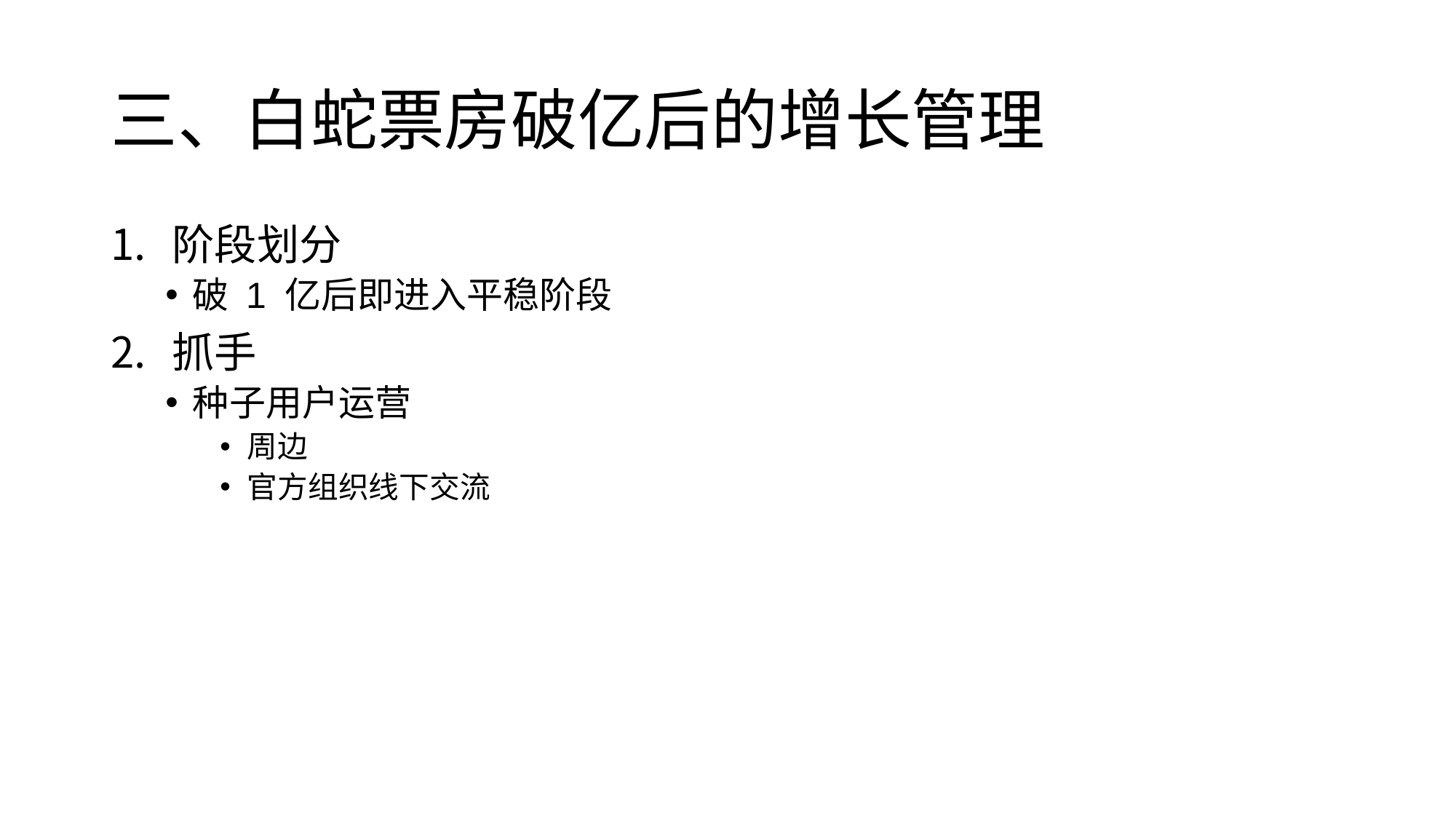

# 三、白蛇票房破亿后的增长管理
阶段划分
破 1 亿后即进入平稳阶段
抓手
种子用户运营
周边
官方组织线下交流